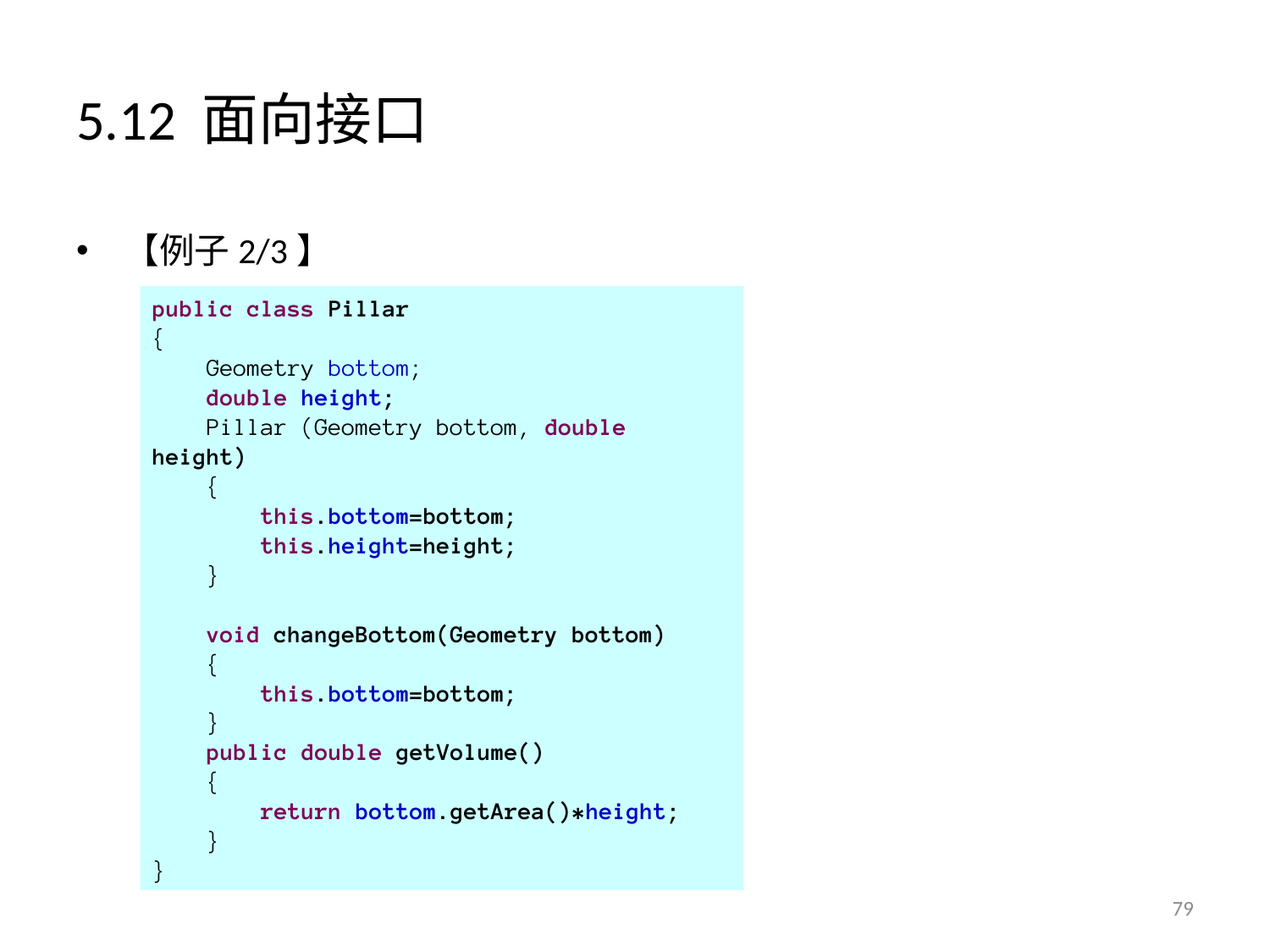

# 5.12 面向接口
【例子2/3】
public class Pillar
{
    Geometry bottom;
    double height;
    Pillar (Geometry bottom, double height)
    {
        this.bottom=bottom;
        this.height=height;
    }

    void changeBottom(Geometry bottom)
    {
        this.bottom=bottom;
    }
    public double getVolume()
    {
        return bottom.getArea()*height;
    }
}
79